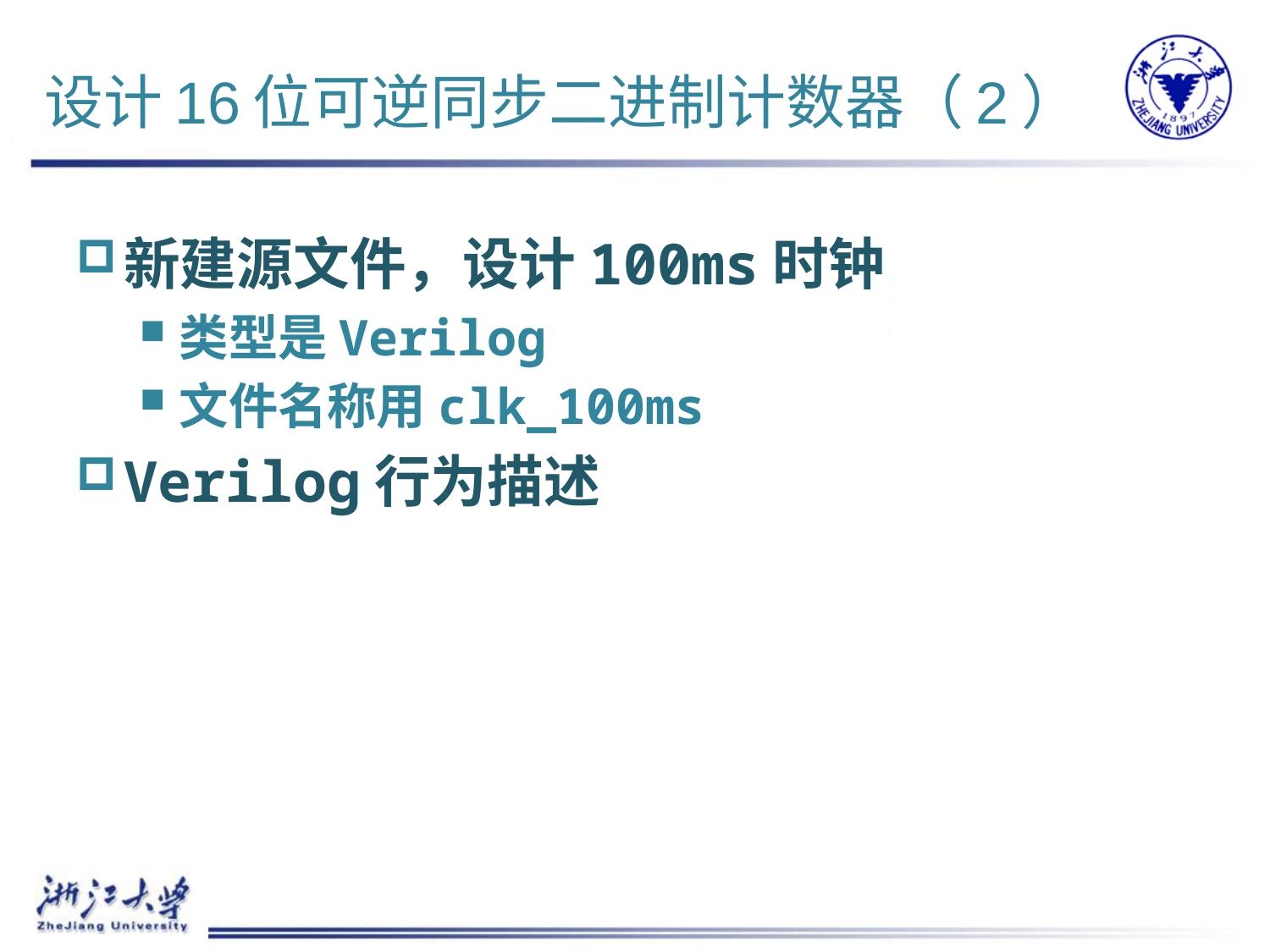

# 设计16位可逆同步二进制计数器（2）
新建源文件，设计100ms时钟
类型是Verilog
文件名称用clk_100ms
Verilog行为描述